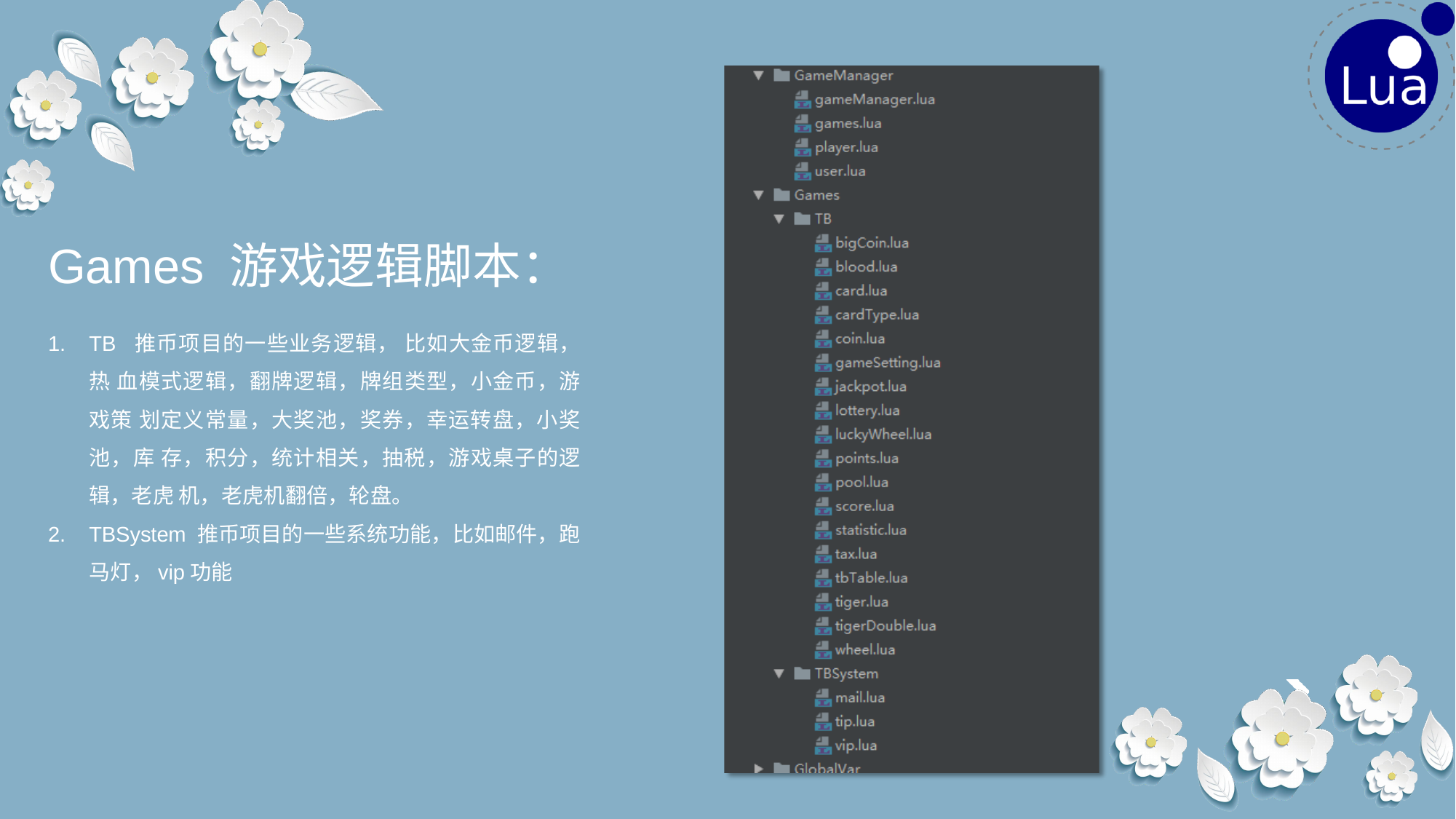

# Games 游戏逻辑脚本：
TB 推币项目的一些业务逻辑， 比如大金币逻辑，热 血模式逻辑，翻牌逻辑，牌组类型，小金币，游戏策 划定义常量，大奖池，奖券，幸运转盘，小奖池，库 存，积分，统计相关，抽税，游戏桌子的逻辑，老虎 机，老虎机翻倍，轮盘。
TBSystem 推币项目的一些系统功能，比如邮件，跑
马灯，vip功能